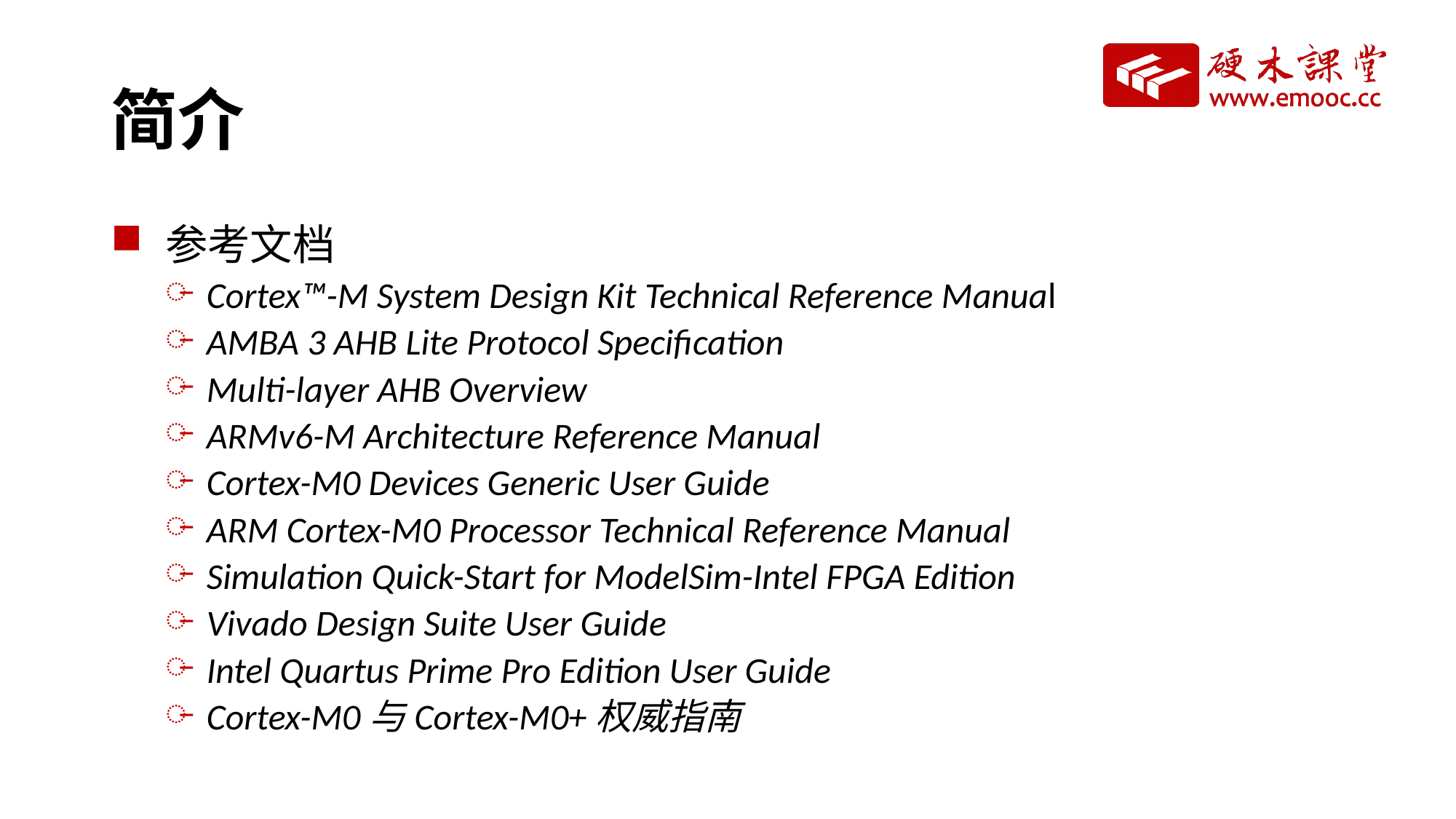

# 简介
参考文档
Cortex™-M System Design Kit Technical Reference Manual
AMBA 3 AHB Lite Protocol Specification
Multi-layer AHB Overview
ARMv6-M Architecture Reference Manual
Cortex-M0 Devices Generic User Guide
ARM Cortex-M0 Processor Technical Reference Manual
Simulation Quick-Start for ModelSim-Intel FPGA Edition
Vivado Design Suite User Guide
Intel Quartus Prime Pro Edition User Guide
Cortex-M0与Cortex-M0+权威指南